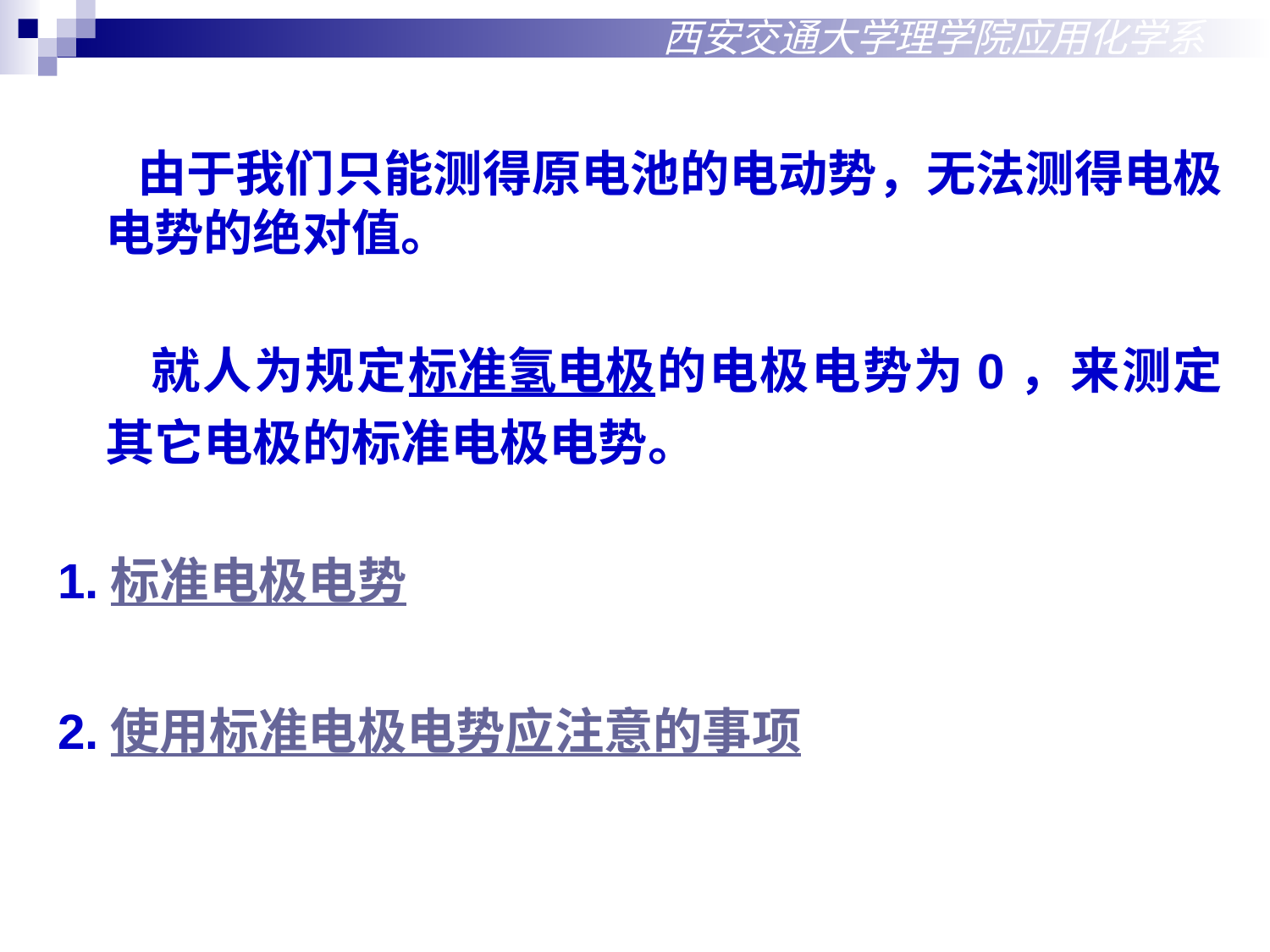

西安交通大学理学院应用化学系
      由于我们只能测得原电池的电动势，无法测得电极电势的绝对值。

      就人为规定标准氢电极的电极电势为0，来测定其它电极的标准电极电势。

1.标准电极电势

2.使用标准电极电势应注意的事项